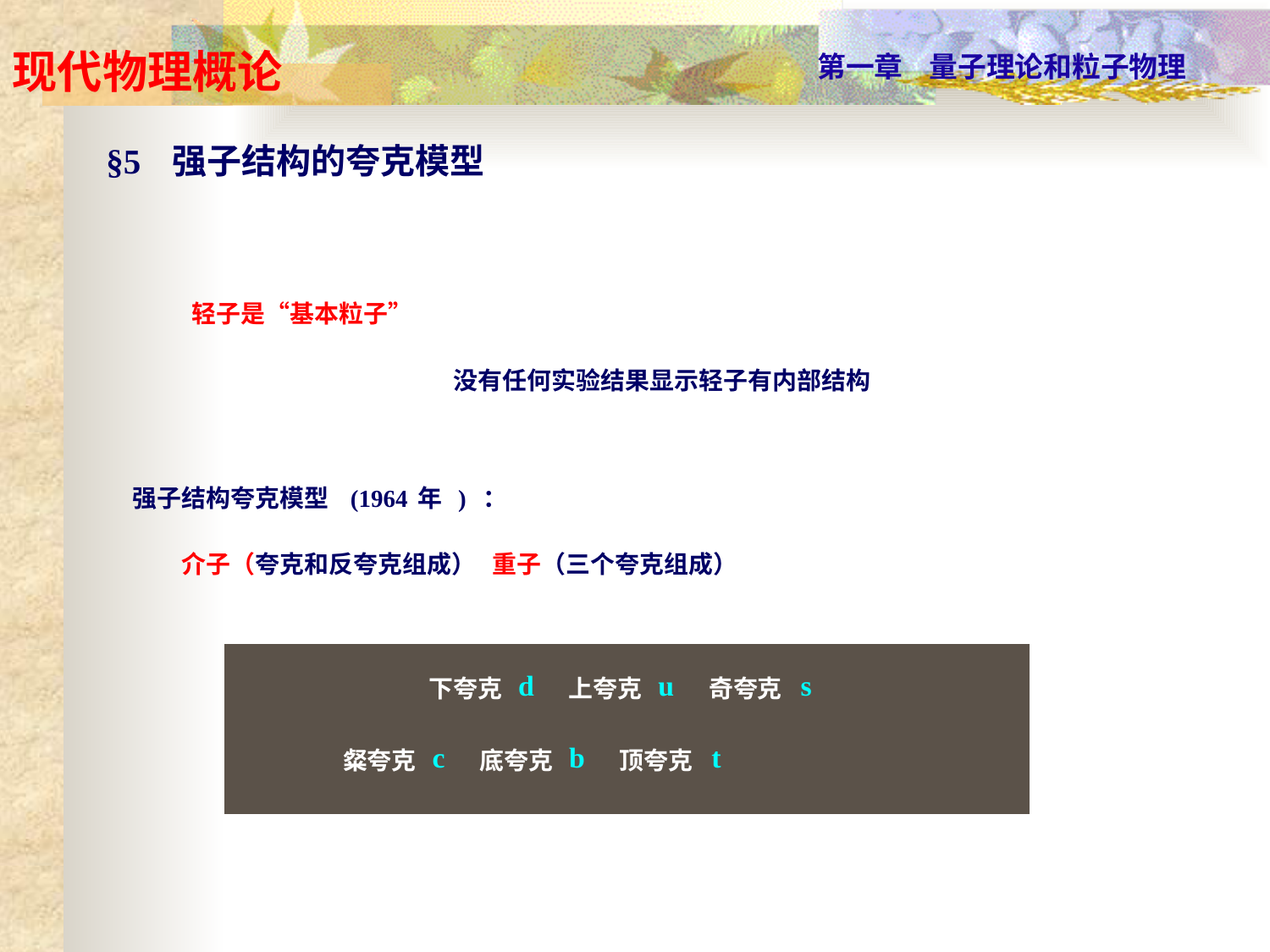

§5  强子结构的夸克模型
轻子是“基本粒子”
没有任何实验结果显示轻子有内部结构
强子结构夸克模型  (1964年 ) ：
       介子（夸克和反夸克组成）   重子（三个夸克组成）

下夸克 d    上夸克 u    奇夸克 s
粲夸克 c    底夸克 b    顶夸克 t